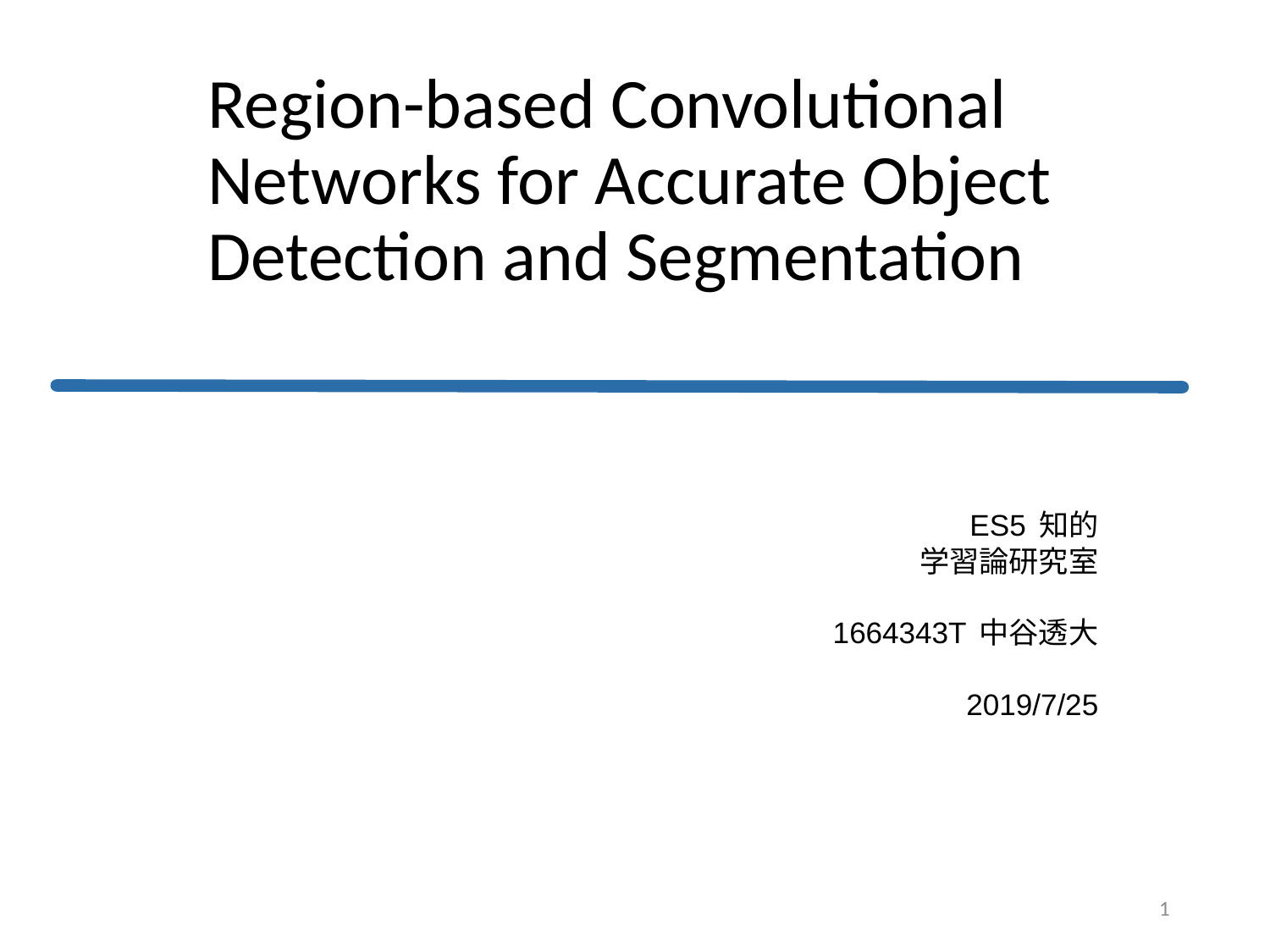

# Region-based Convolutional Networks for Accurate Object Detection and Segmentation
　　　　　　　　　　　　　　　　　　　　　　　　　　        　ES5 知的学習論研究室

　1664343T 中谷透大

2019/7/25
1